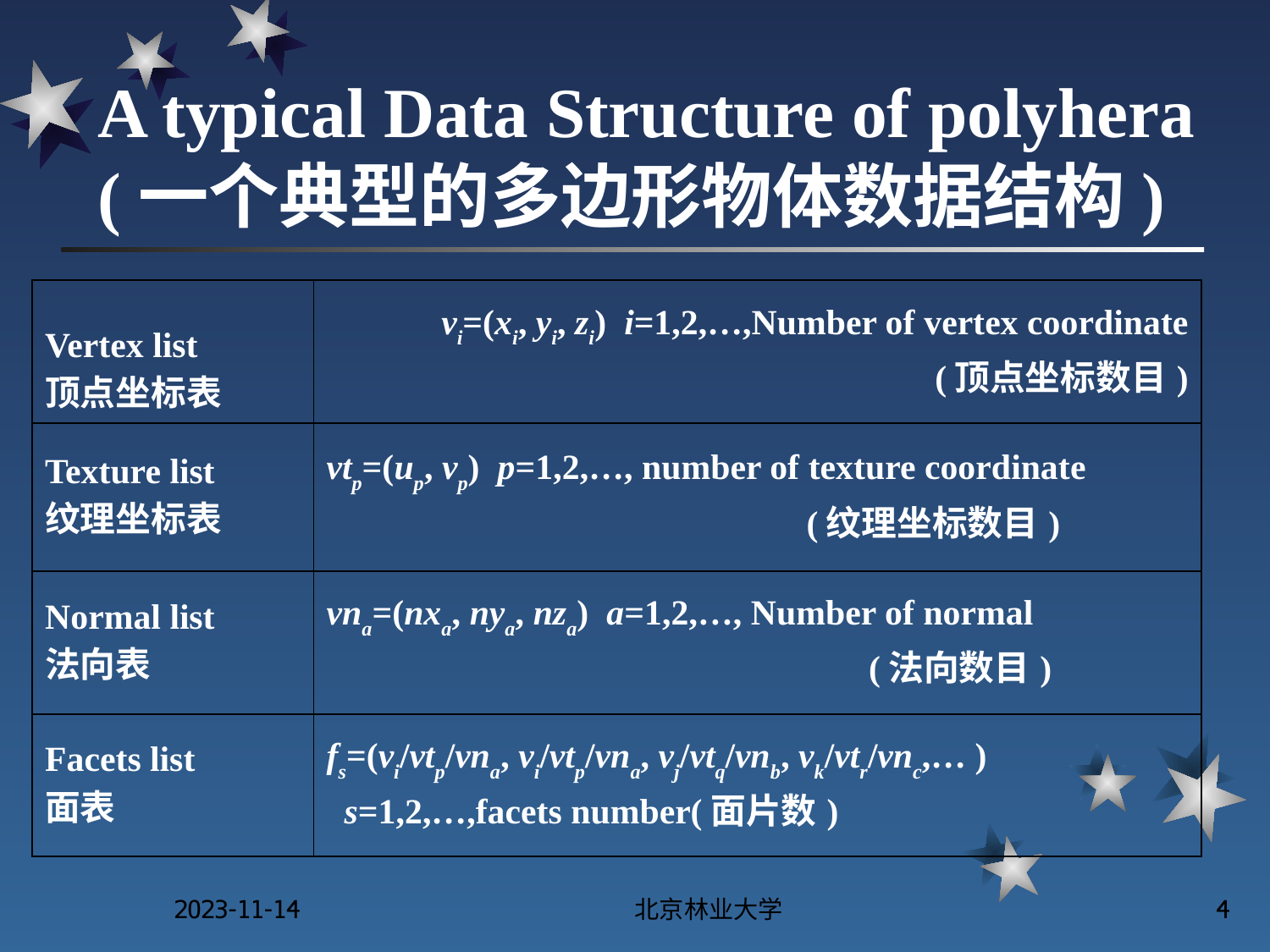

# A typical Data Structure of polyhera (一个典型的多边形物体数据结构)
| Vertex list 顶点坐标表 | vi=(xi, yi, zi) i=1,2,…,Number of vertex coordinate (顶点坐标数目) |
| --- | --- |
| Texture list 纹理坐标表 | vtp=(up, vp) p=1,2,…, number of texture coordinate (纹理坐标数目) |
| Normal list 法向表 | vna=(nxa, nya, nza) a=1,2,…, Number of normal (法向数目) |
| Facets list 面表 | fs=(vi/vtp/vna, vi/vtp/vna, vj/vtq/vnb, vk/vtr/vnc,… ) s=1,2,…,facets number(面片数) |
2023-11-14
北京林业大学
4